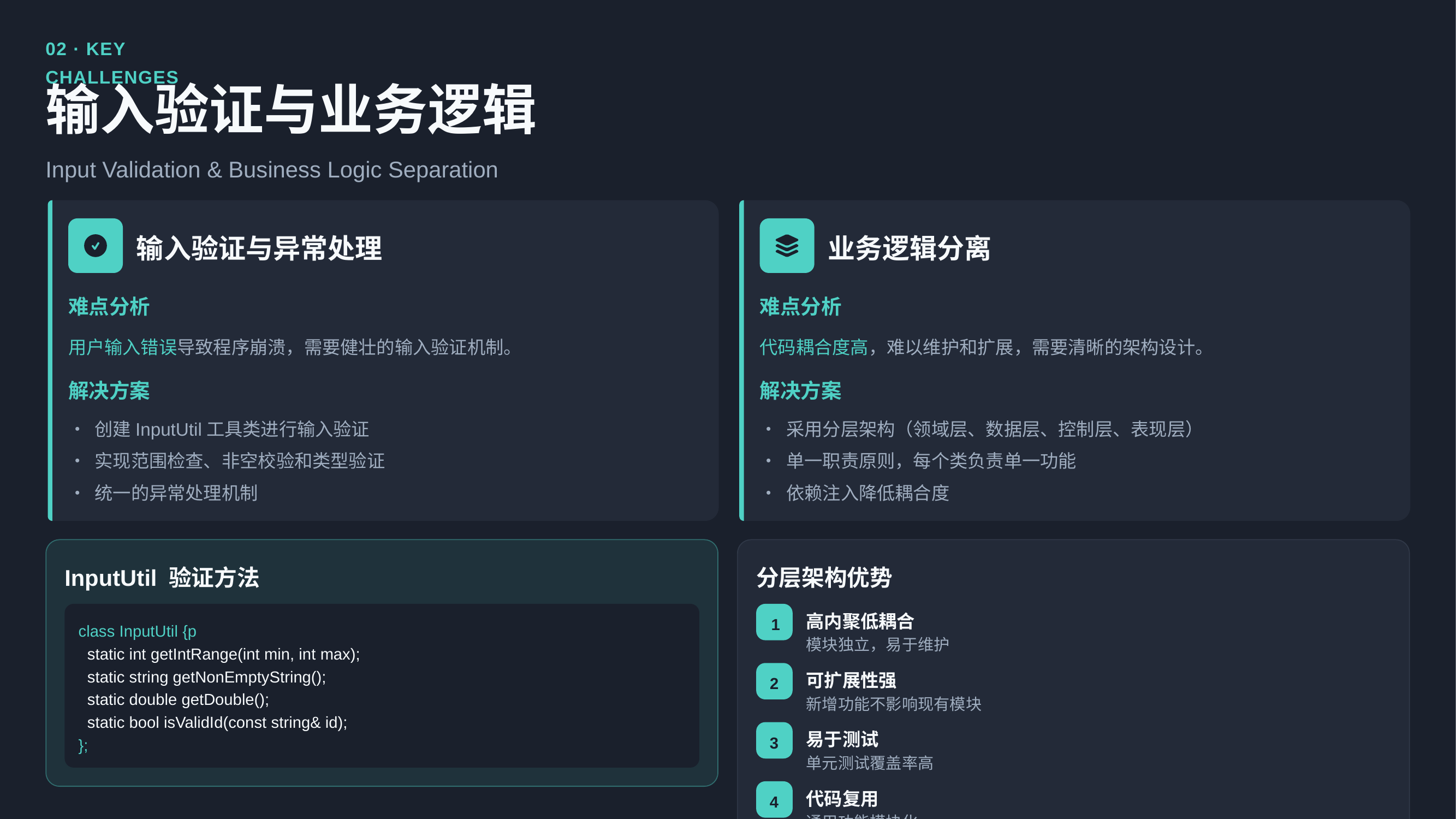

02 · KEY CHALLENGES
输入验证与业务逻辑
Input Validation & Business Logic Separation

输入验证与异常处理
业务逻辑分离

难点分析
难点分析
用户输入错误导致程序崩溃，需要健壮的输入验证机制。
代码耦合度高，难以维护和扩展，需要清晰的架构设计。
解决方案
解决方案
• 创建InputUtil工具类进行输入验证
• 采用分层架构（领域层、数据层、控制层、表现层）
• 实现范围检查、非空校验和类型验证
• 单一职责原则，每个类负责单一功能
• 统一的异常处理机制
• 依赖注入降低耦合度

InputUtil 验证方法
分层架构优势

高内聚低耦合
1
class InputUtil {p
模块独立，易于维护
static int getIntRange(int min, int max);
static string getNonEmptyString();

可扩展性强
2
static double getDouble();
新增功能不影响现有模块
static bool isValidId(const string& id);

易于测试
3
};
单元测试覆盖率高

代码复用
4
通用功能模块化